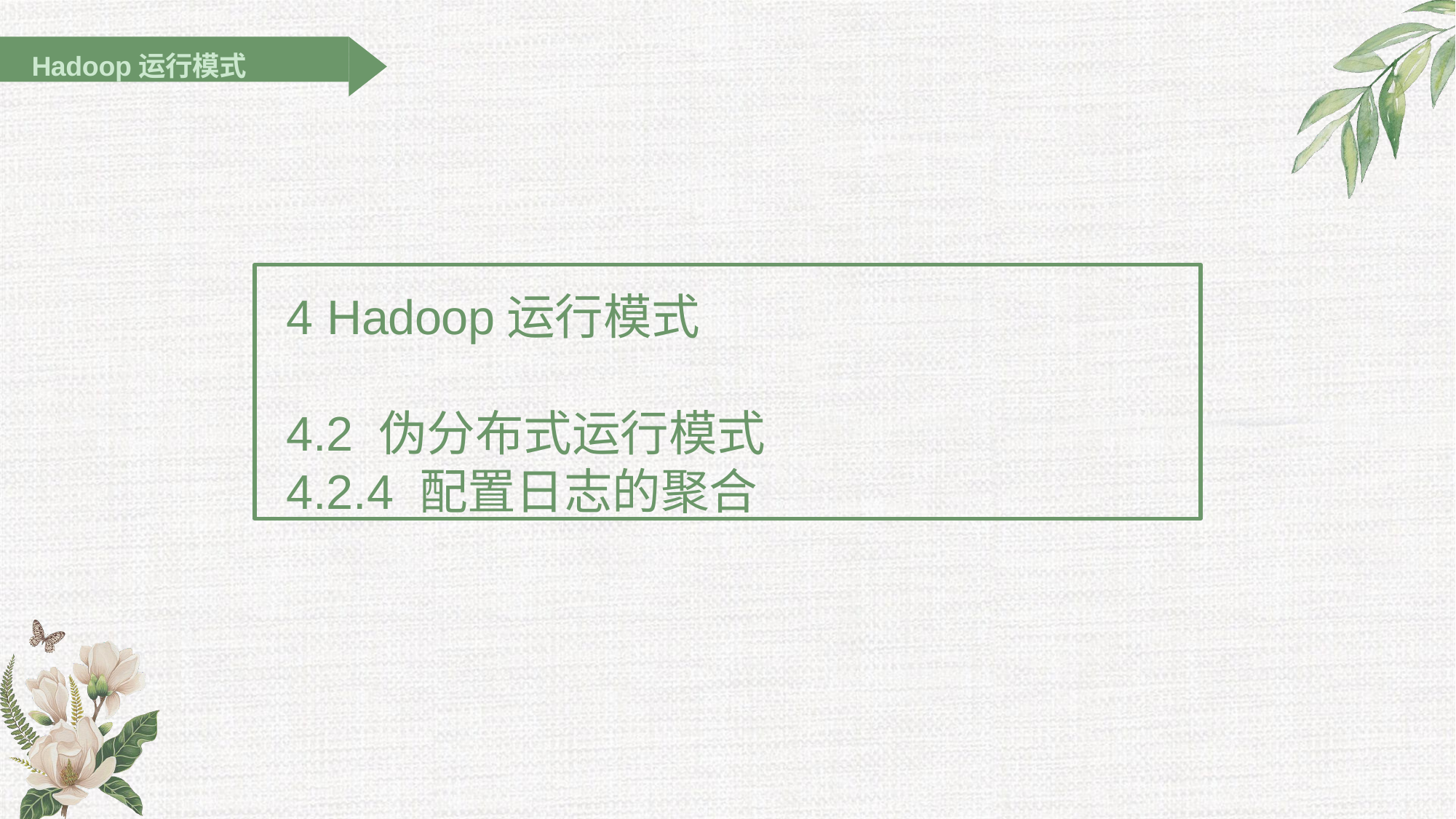

Hadoop运行模式
4 Hadoop运行模式
4.2 伪分布式运行模式
4.2.4 配置日志的聚合